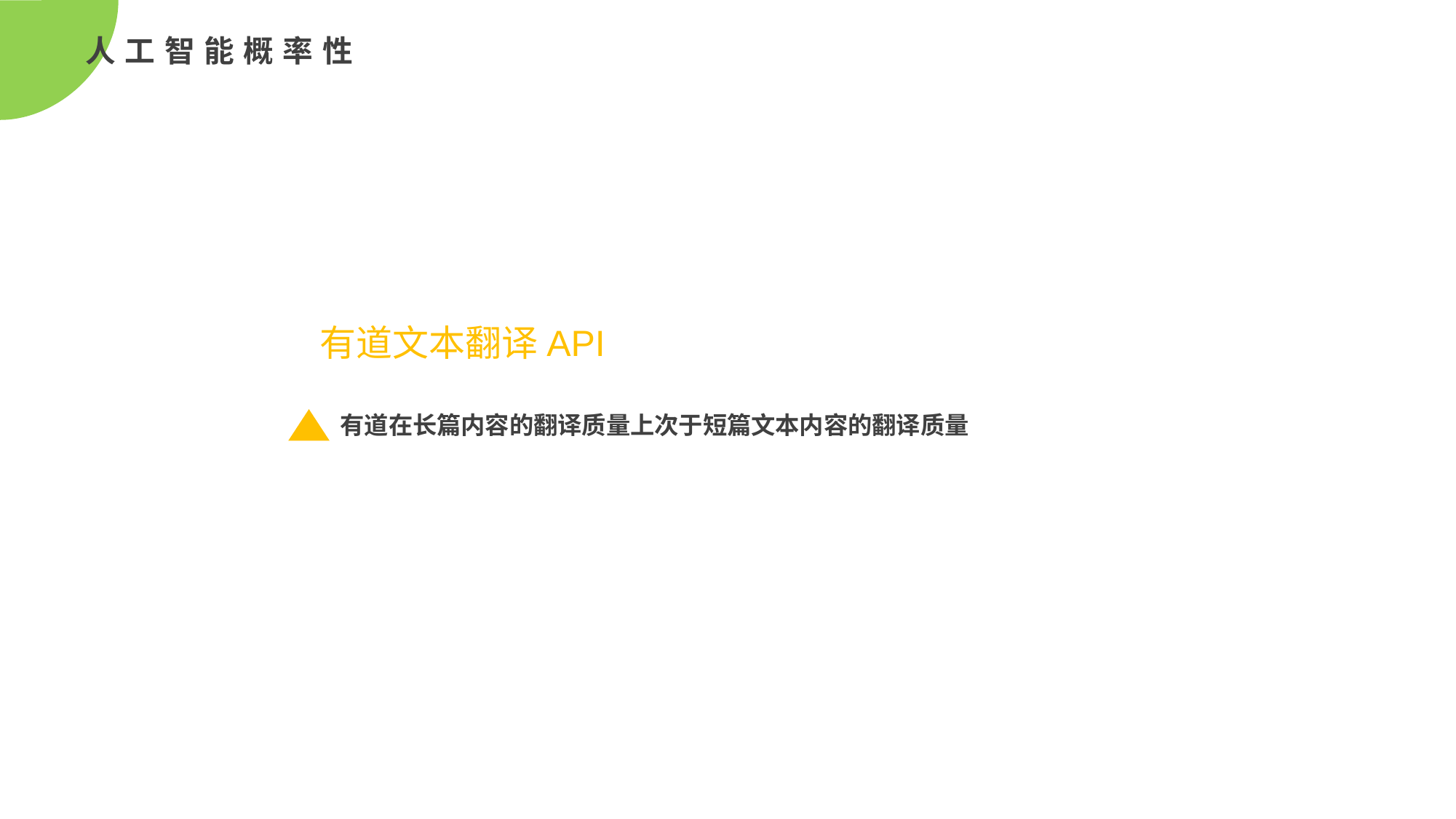

人工智能概率性
有道文本翻译API
有道在长篇内容的翻译质量上次于短篇文本内容的翻译质量